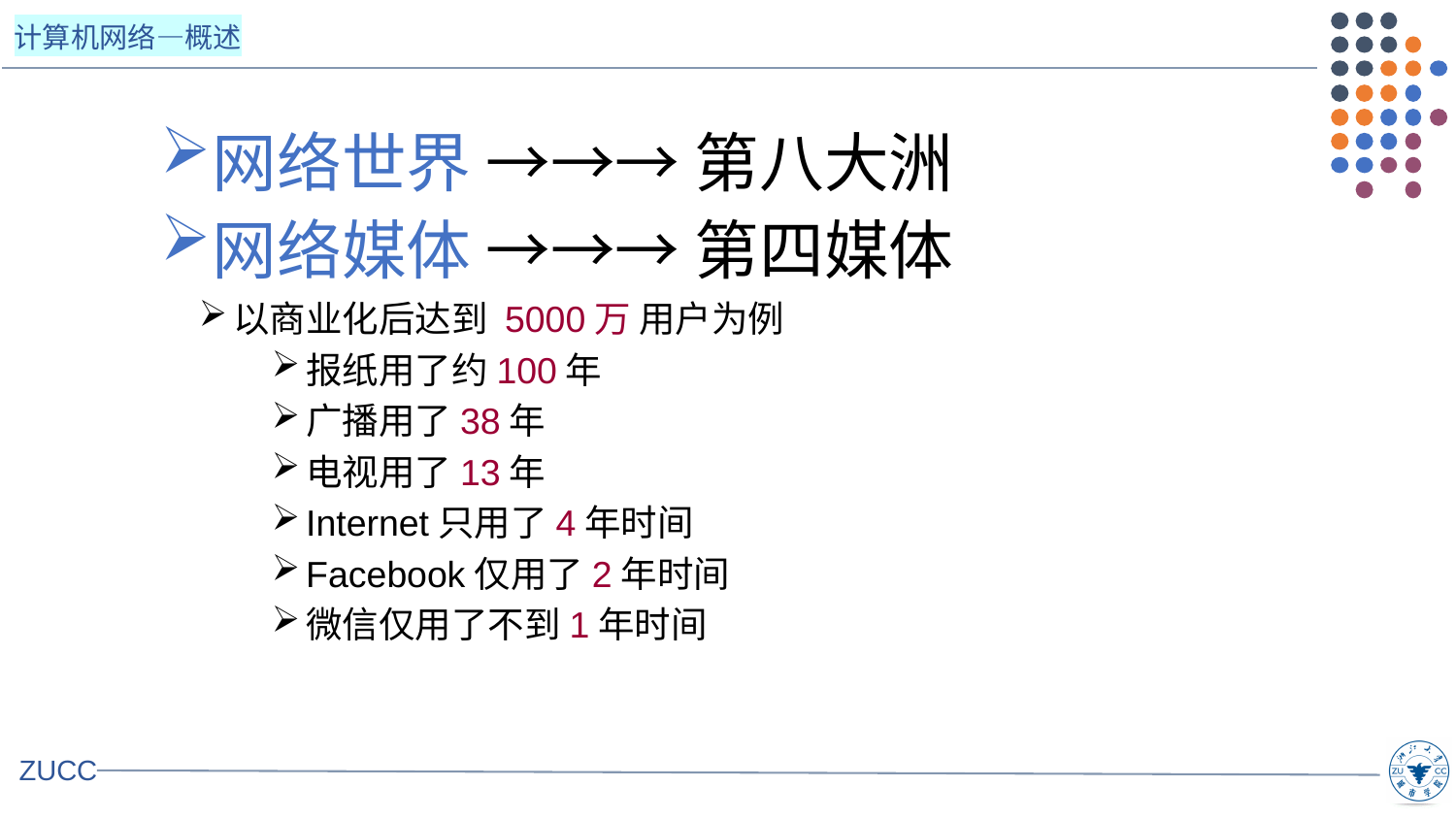

网络世界 →→→ 第八大洲
网络媒体 →→→ 第四媒体
以商业化后达到 5000万 用户为例
报纸用了约100年
广播用了38年
电视用了13年
Internet只用了4年时间
Facebook仅用了2年时间
微信仅用了不到1年时间